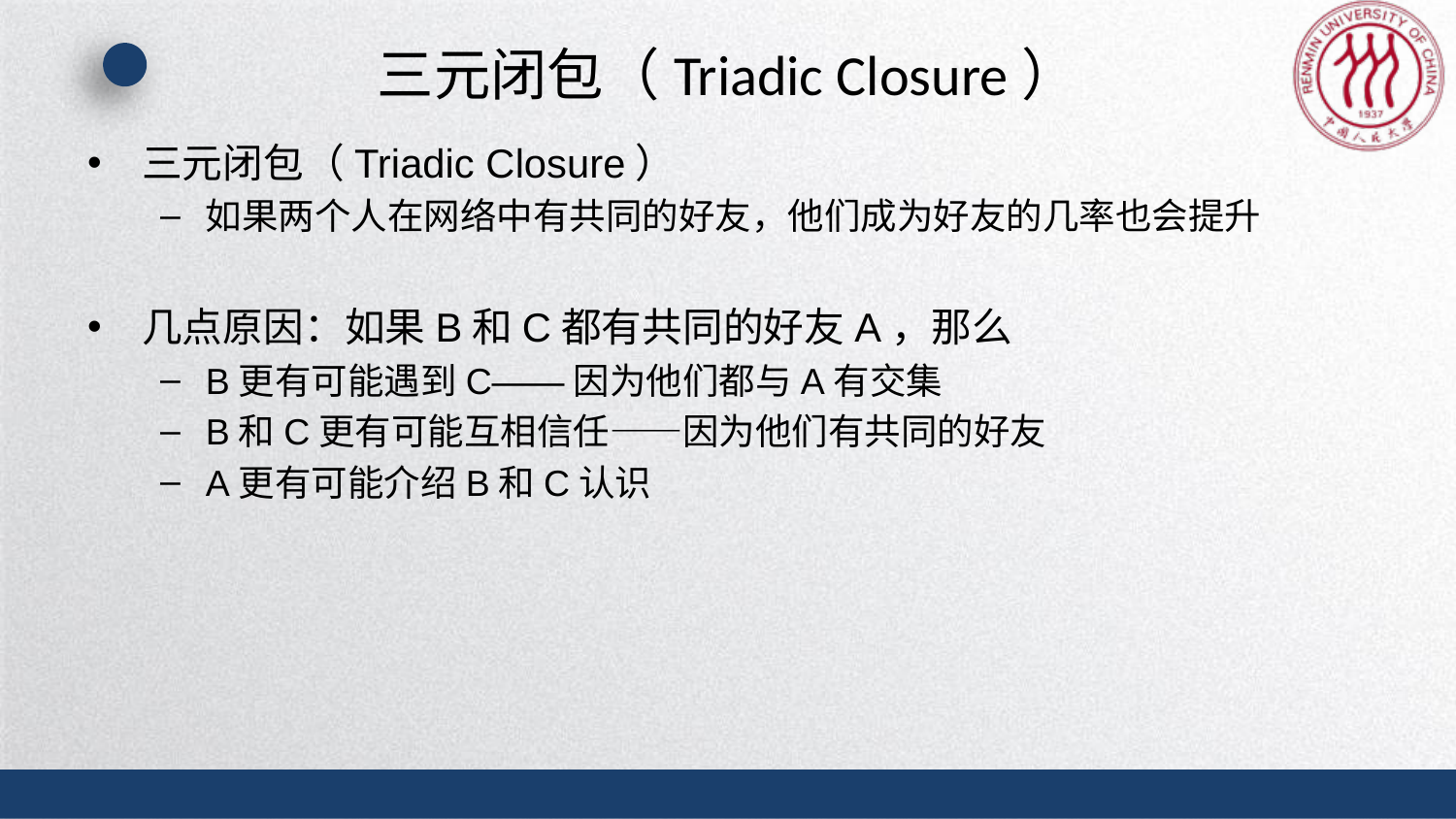

# 三元闭包（Triadic Closure）
三元闭包（Triadic Closure）
如果两个人在网络中有共同的好友，他们成为好友的几率也会提升

几点原因：如果B和C都有共同的好友A，那么
B更有可能遇到C——因为他们都与A有交集
B和C更有可能互相信任——因为他们有共同的好友
A更有可能介绍B和C认识